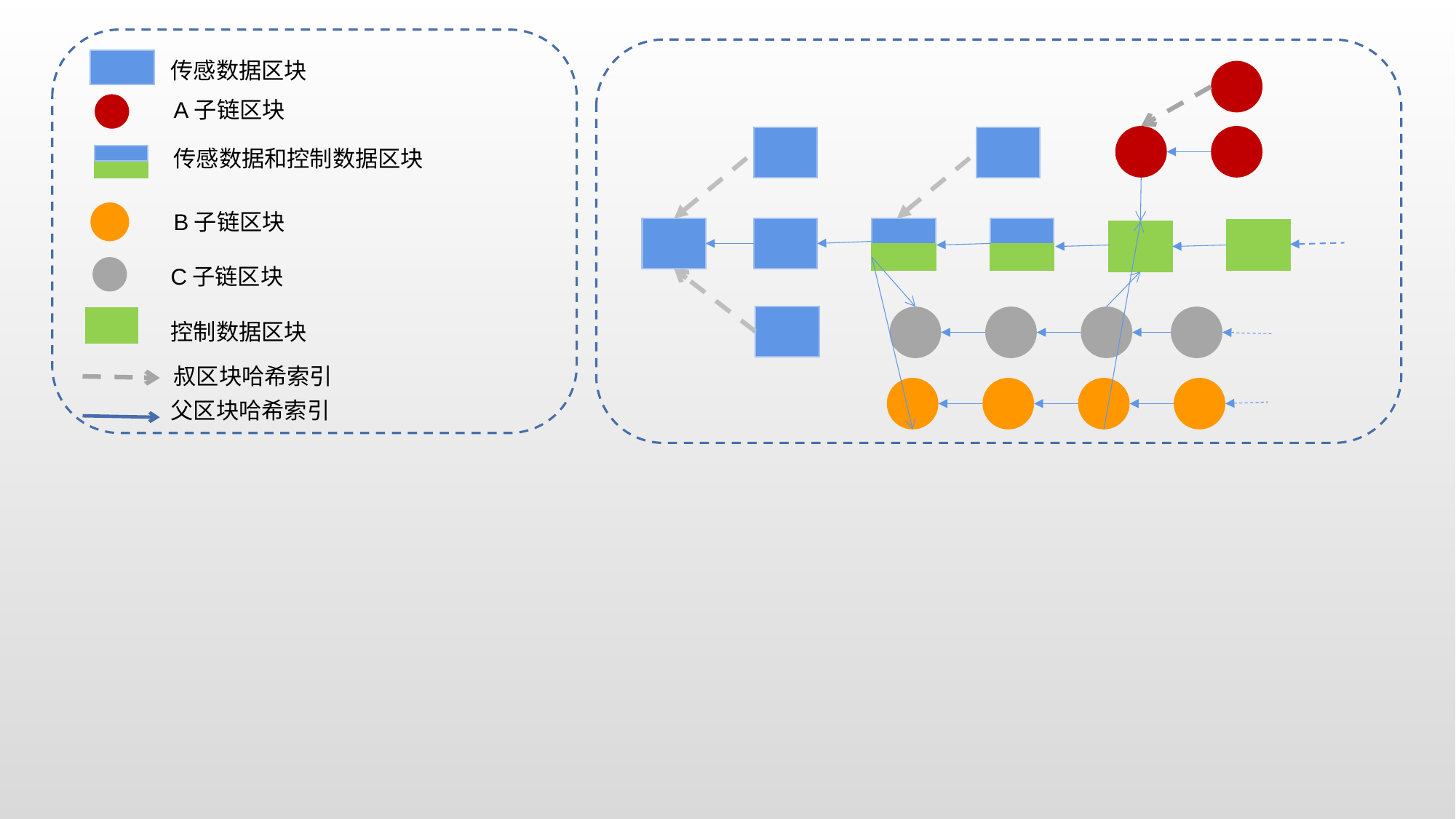

传感数据区块

A子链区块

传感数据和控制数据区块

B子链区块

C子链区块

控制数据区块
叔区块哈希索引

父区块哈希索引